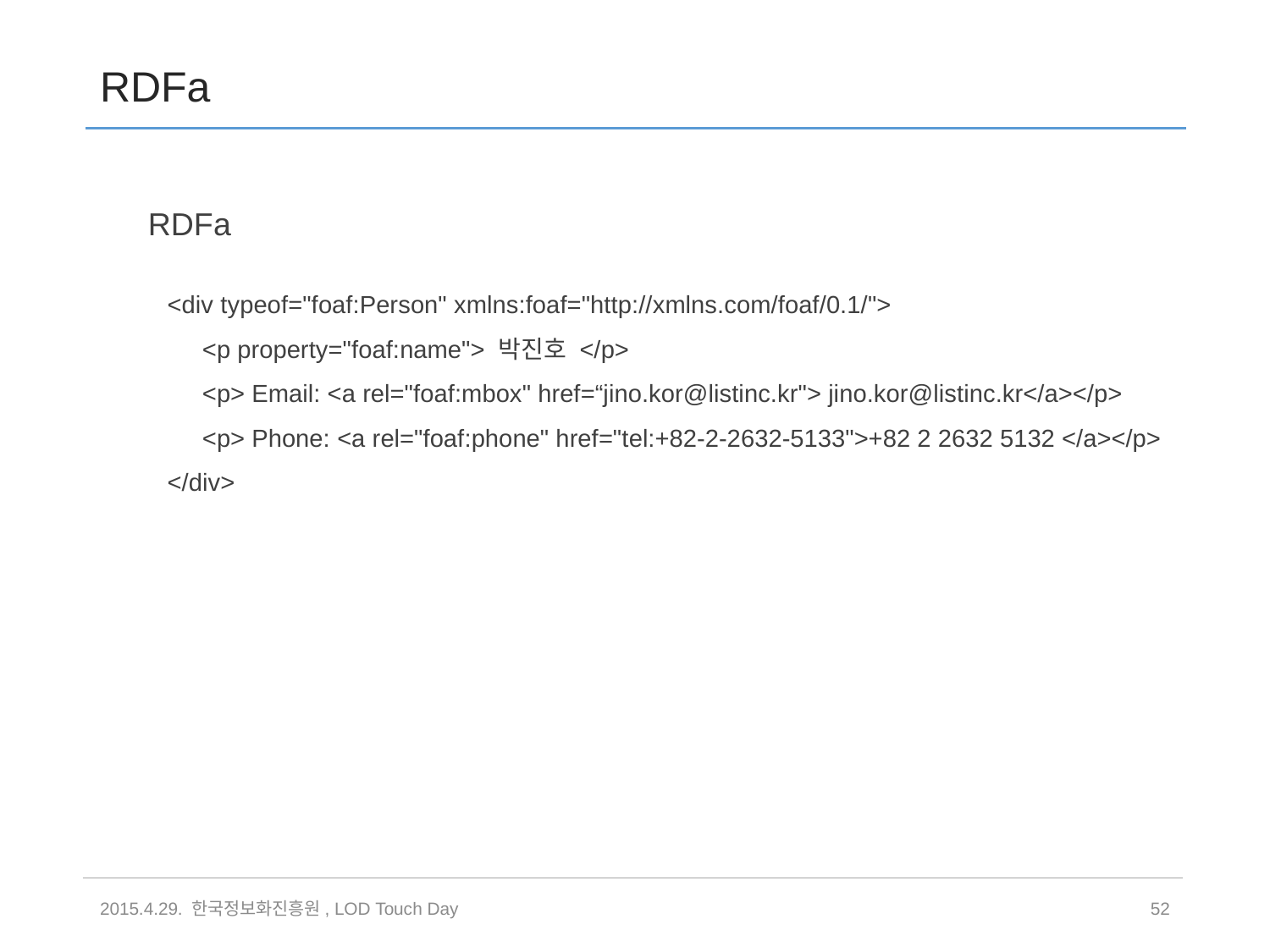

# RDFa
RDFa
<div typeof="foaf:Person" xmlns:foaf="http://xmlns.com/foaf/0.1/">
     <p property="foaf:name"> 박진호 </p>
     <p> Email: <a rel="foaf:mbox" href=“jino.kor@listinc.kr"> jino.kor@listinc.kr</a></p>
     <p> Phone: <a rel="foaf:phone" href="tel:+82-2-2632-5133">+82 2 2632 5132 </a></p>
</div>
2015.4.29. 한국정보화진흥원, LOD Touch Day
52